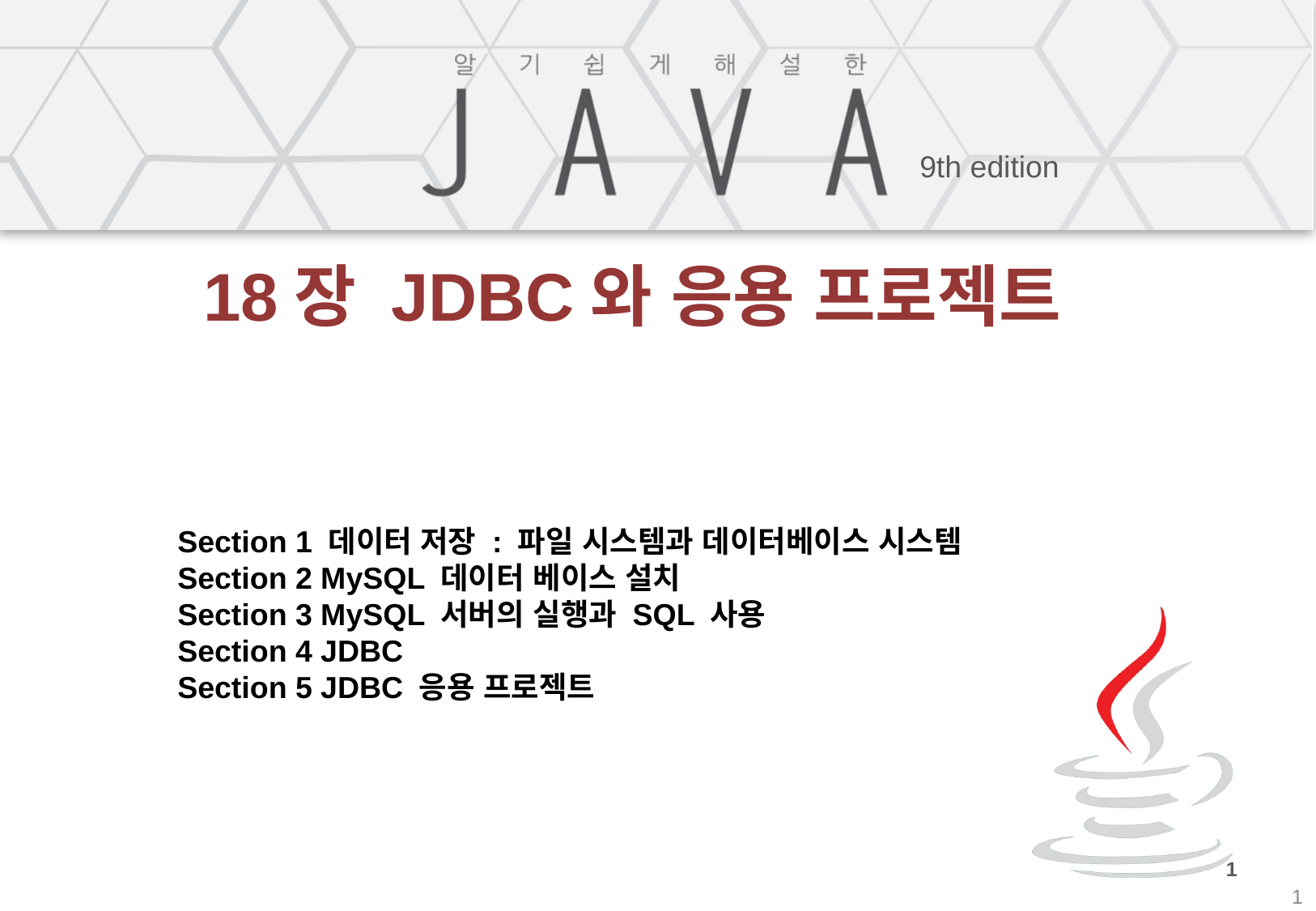

# 18장 JDBC와 응용 프로젝트

Section 1 데이터 저장 : 파일 시스템과 데이터베이스 시스템
Section 2 MySQL 데이터 베이스 설치
Section 3 MySQL 서버의 실행과 SQL 사용
Section 4 JDBC
Section 5 JDBC 응용 프로젝트
1
1